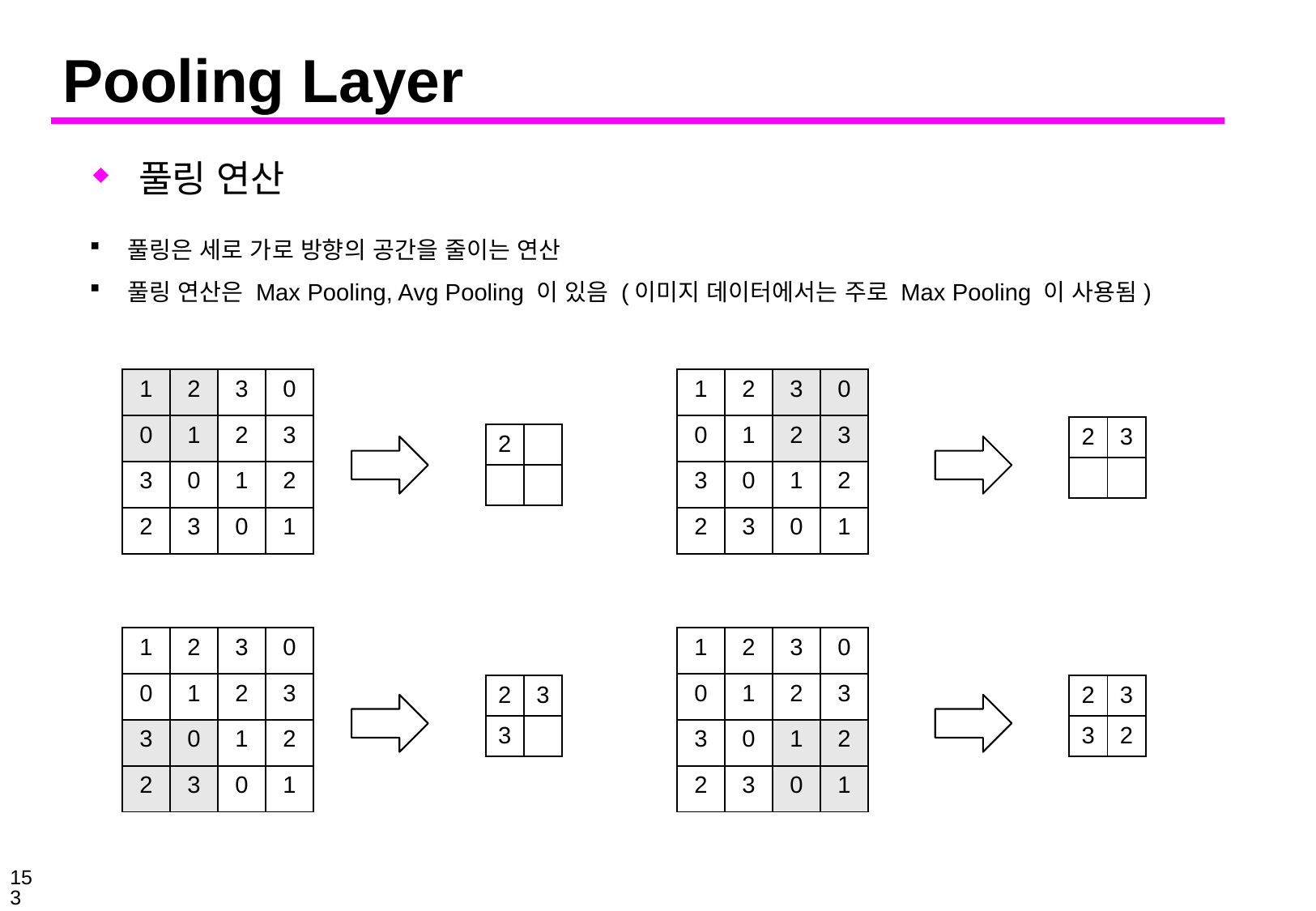

# Pooling Layer
풀링 연산
풀링은 세로 가로 방향의 공간을 줄이는 연산
풀링 연산은 Max Pooling, Avg Pooling 이 있음 (이미지 데이터에서는 주로 Max Pooling 이 사용됨)
| 1 | 2 | 3 | 0 |
| --- | --- | --- | --- |
| 0 | 1 | 2 | 3 |
| 3 | 0 | 1 | 2 |
| 2 | 3 | 0 | 1 |
| 1 | 2 | 3 | 0 |
| --- | --- | --- | --- |
| 0 | 1 | 2 | 3 |
| 3 | 0 | 1 | 2 |
| 2 | 3 | 0 | 1 |
| 2 | 3 |
| --- | --- |
|  |  |
| 2 |  |
| --- | --- |
|  |  |

| 1 | 2 | 3 | 0 |
| --- | --- | --- | --- |
| 0 | 1 | 2 | 3 |
| 3 | 0 | 1 | 2 |
| 2 | 3 | 0 | 1 |
| 1 | 2 | 3 | 0 |
| --- | --- | --- | --- |
| 0 | 1 | 2 | 3 |
| 3 | 0 | 1 | 2 |
| 2 | 3 | 0 | 1 |
| 2 | 3 |
| --- | --- |
| 3 |  |
| 2 | 3 |
| --- | --- |
| 3 | 2 |

153